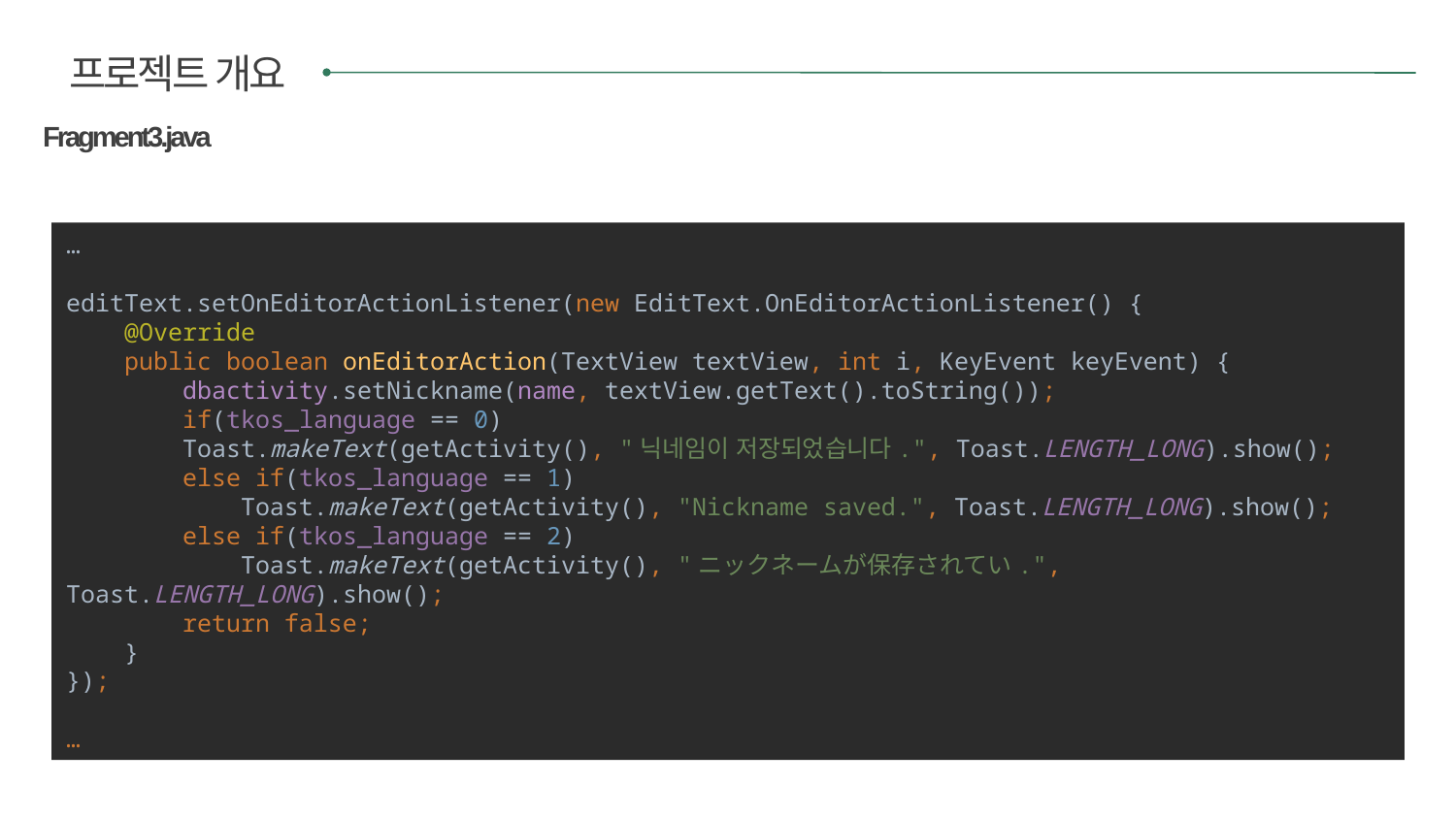

프로젝트 개요
Fragment3.java
…

editText.setOnEditorActionListener(new EditText.OnEditorActionListener() {
    @Override
    public boolean onEditorAction(TextView textView, int i, KeyEvent keyEvent) {
        dbactivity.setNickname(name, textView.getText().toString());
        if(tkos_language == 0)
        Toast.makeText(getActivity(), "닉네임이 저장되었습니다.", Toast.LENGTH_LONG).show();
        else if(tkos_language == 1)
            Toast.makeText(getActivity(), "Nickname saved.", Toast.LENGTH_LONG).show();
        else if(tkos_language == 2)
            Toast.makeText(getActivity(), "ニックネームが保存されてい.", Toast.LENGTH_LONG).show();
        return false;
    }
});

…